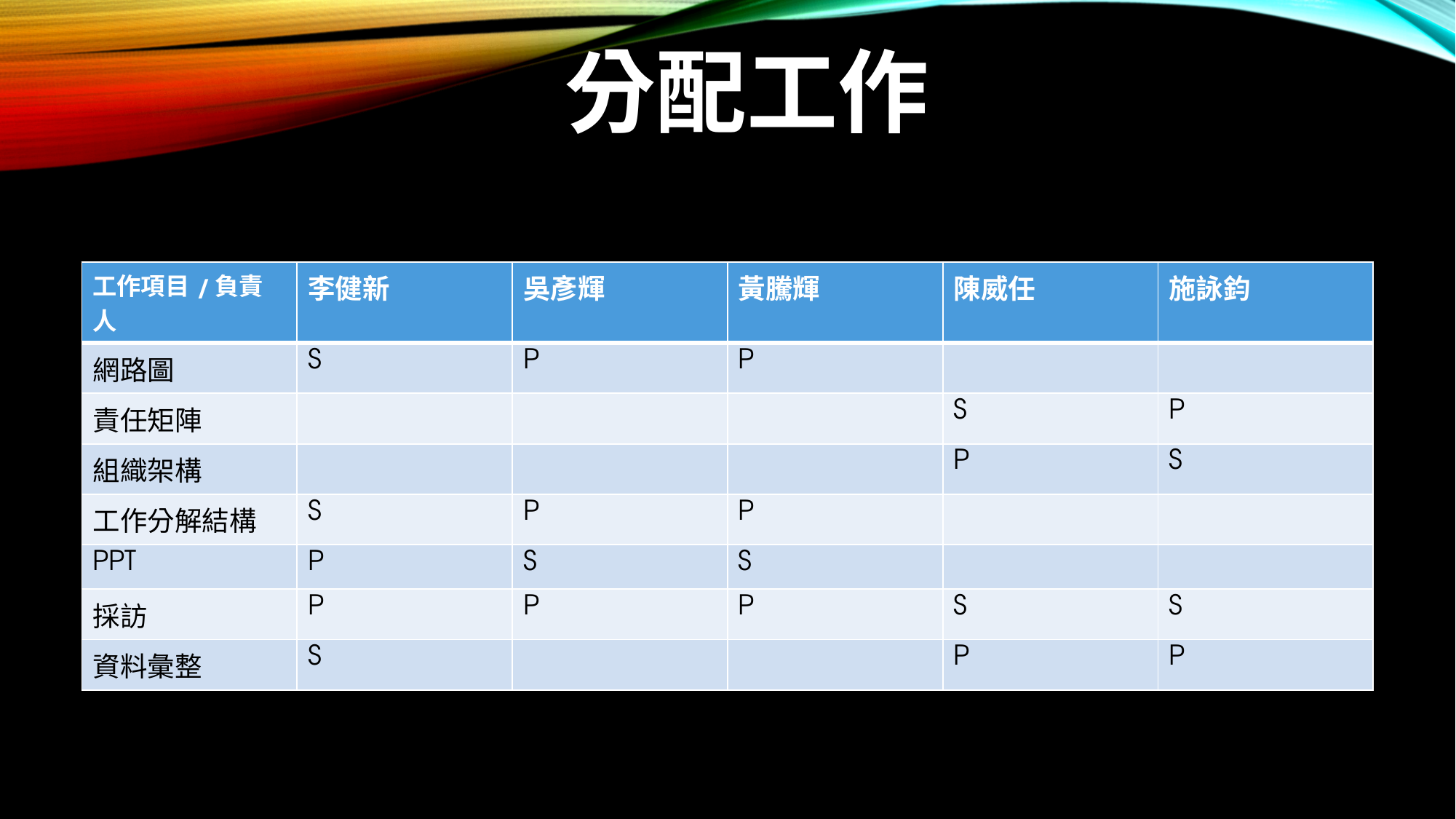

# 分配工作
| 工作項目/負責人 | 李健新 | 吳彥輝 | 黃騰輝 | 陳威任 | 施詠鈞 |
| --- | --- | --- | --- | --- | --- |
| 網路圖 | S | P | P |  |  |
| 責任矩陣 |  |  |  | S | P |
| 組織架構 |  |  |  | P | S |
| 工作分解結構 | S | P | P |  |  |
| PPT | P | S | S |  |  |
| 採訪 | P | P | P | S | S |
| 資料彙整 | S |  |  | P | P |